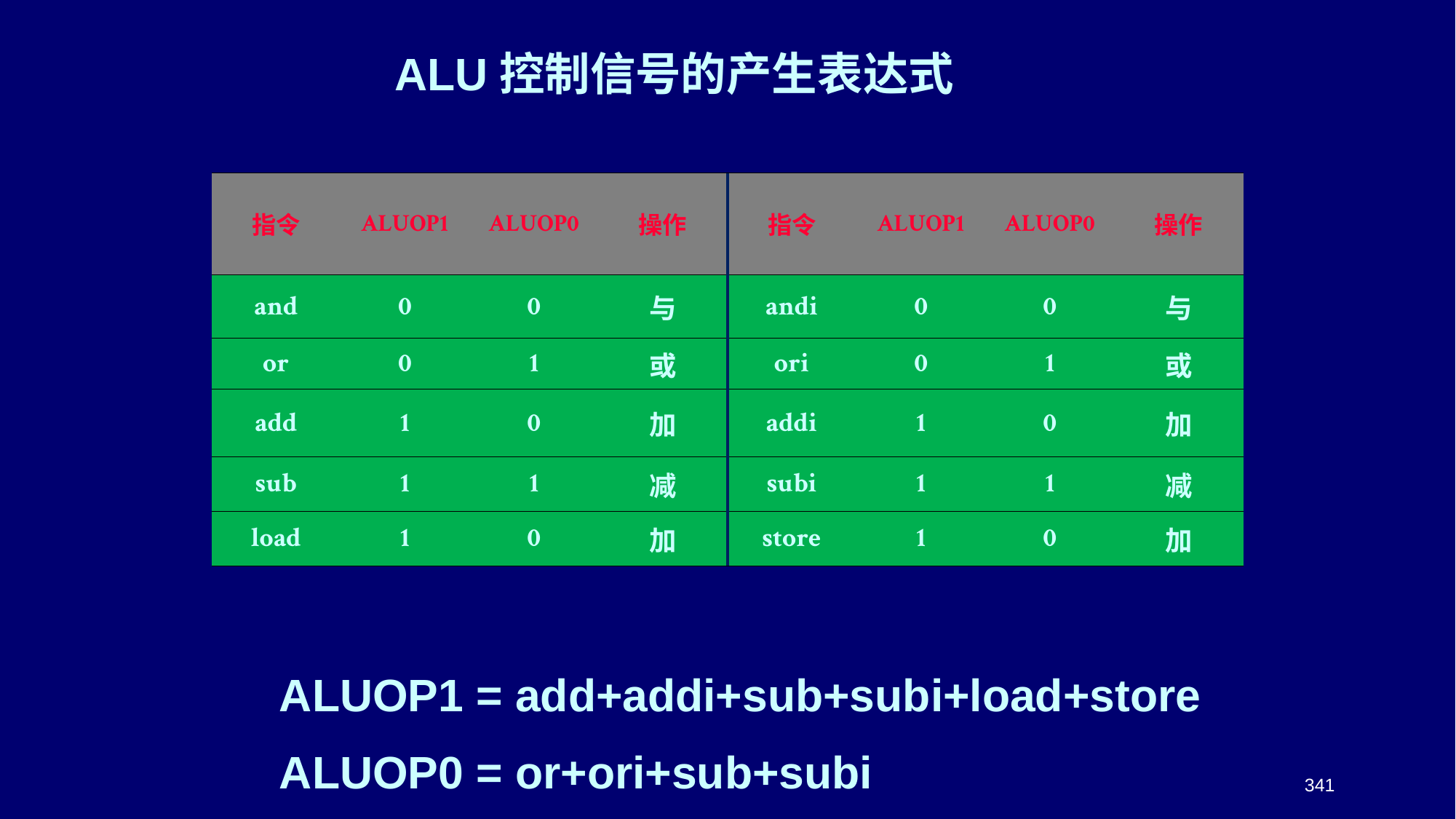

ALU控制信号的产生表达式
| 指令 | ALUOP1 | ALUOP0 | 操作 | 指令 | ALUOP1 | ALUOP0 | 操作 |
| --- | --- | --- | --- | --- | --- | --- | --- |
| and | 0 | 0 | 与 | andi | 0 | 0 | 与 |
| or | 0 | 1 | 或 | ori | 0 | 1 | 或 |
| add | 1 | 0 | 加 | addi | 1 | 0 | 加 |
| sub | 1 | 1 | 减 | subi | 1 | 1 | 减 |
| load | 1 | 0 | 加 | store | 1 | 0 | 加 |
ALUOP1 = add+addi+sub+subi+load+store
ALUOP0 = or+ori+sub+subi
341